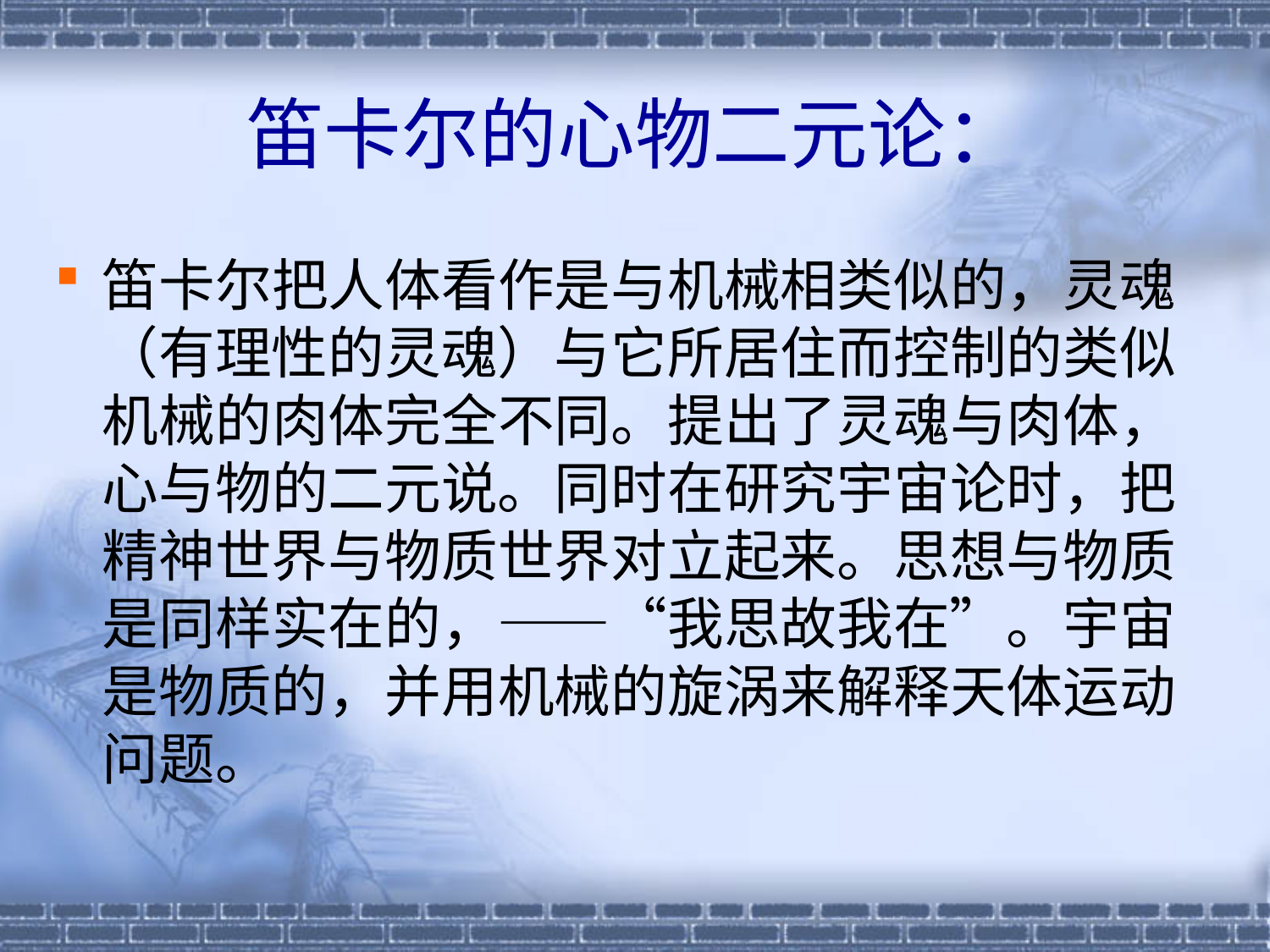

# 笛卡尔的心物二元论：
笛卡尔把人体看作是与机械相类似的，灵魂（有理性的灵魂）与它所居住而控制的类似机械的肉体完全不同。提出了灵魂与肉体，心与物的二元说。同时在研究宇宙论时，把精神世界与物质世界对立起来。思想与物质是同样实在的，——“我思故我在”。宇宙是物质的，并用机械的旋涡来解释天体运动问题。